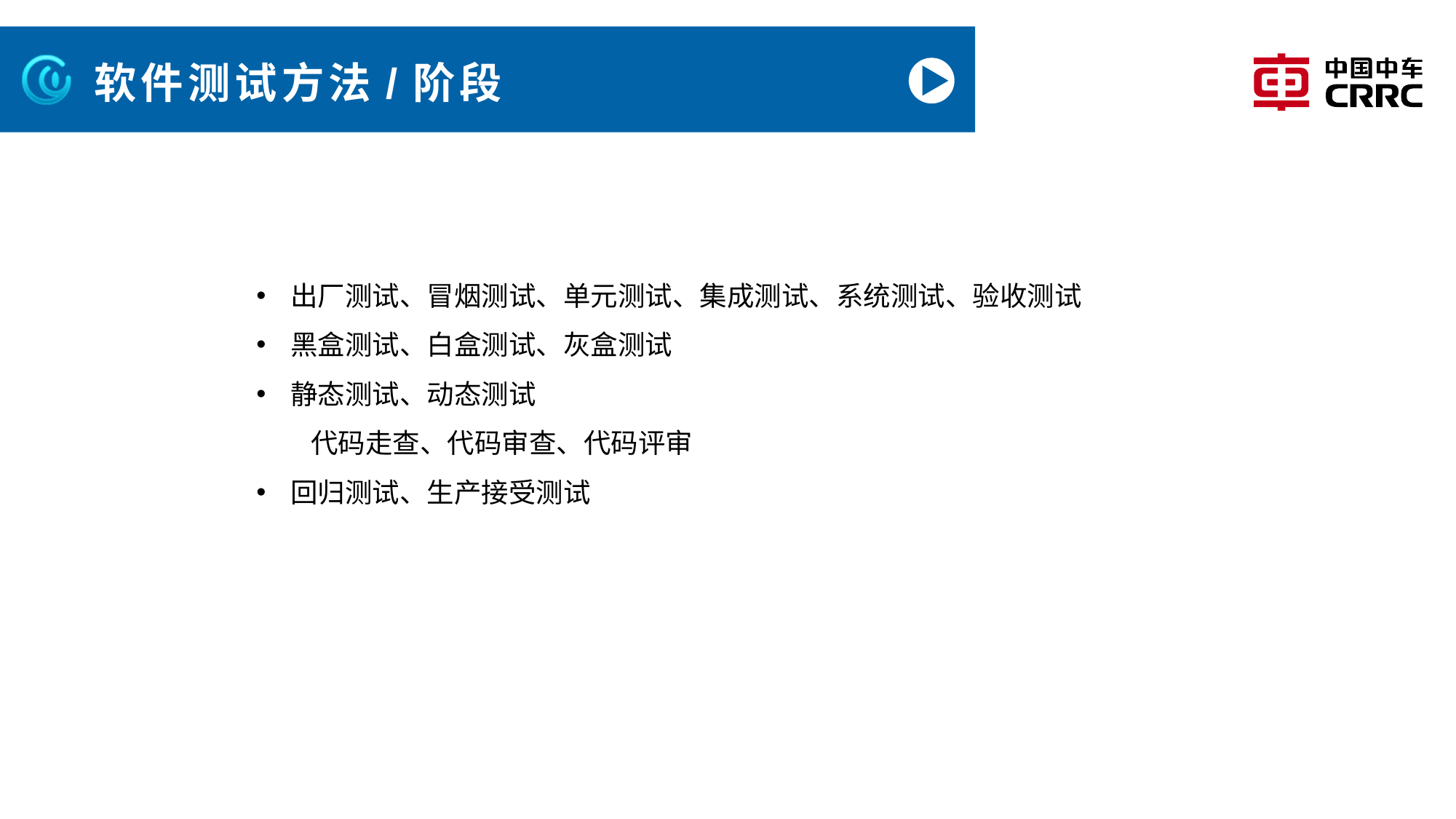

# 软件测试方法/阶段
出厂测试、冒烟测试、单元测试、集成测试、系统测试、验收测试
黑盒测试、白盒测试、灰盒测试
静态测试、动态测试
代码走查、代码审查、代码评审
回归测试、生产接受测试
73